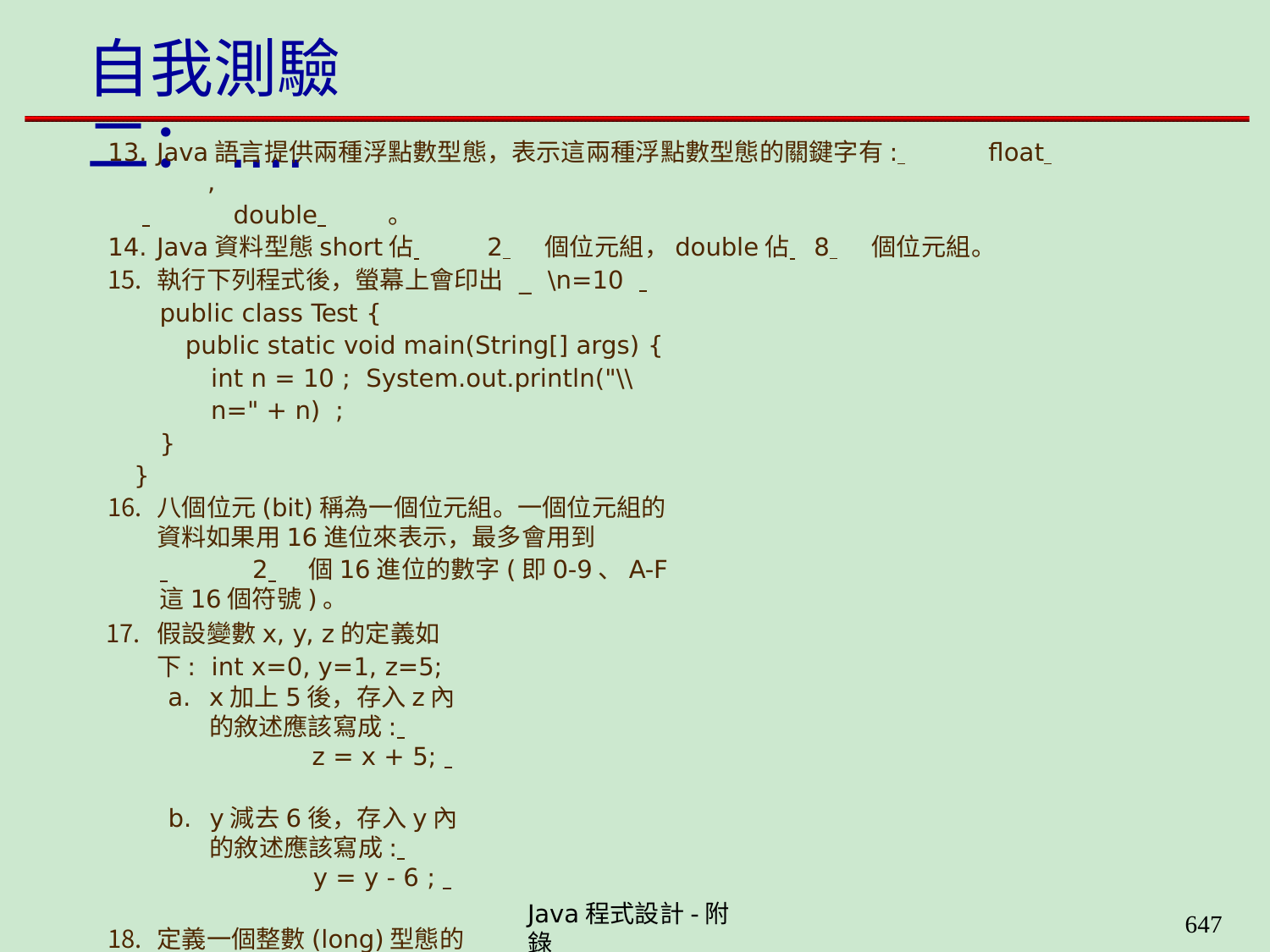

# 自我測驗二：....
Java語言提供兩種浮點數型態，表示這兩種浮點數型態的關鍵字有: 	float 	,
 	double 	。
Java資料型態short佔 	2 	個位元組，double佔 	8 	個位元組。
執行下列程式後，螢幕上會印出 _ \n=10
public class Test {
public static void main(String[] args) {  int n = 10 ;  System.out.println("\\n=" + n) ;
}
}
八個位元(bit)稱為一個位元組。一個位元組的資料如果用16進位來表示，最多會用到
 	2 	個16進位的數字(即0-9、A-F這16個符號)。
假設變數x, y, z的定義如下:  int x=0, y=1, z=5;
x加上5後，存入z內的敘述應該寫成: 	z = x + 5;
y減去6後，存入y內的敘述應該寫成: 	y = y - 6 ;
定義一個整數(long)型態的變數 xy, 初值為 2147483647000：
 	 long  xy = 2147483647000L ;   	。
定義一個boolean型態的變數 t, 初值為 true：
 	boolean t = true; 	。
定義一個字元型態的變數 ch, 初值為 'a'：
 	char ch = 'a' ; 	。
Java程式設計-附錄
647